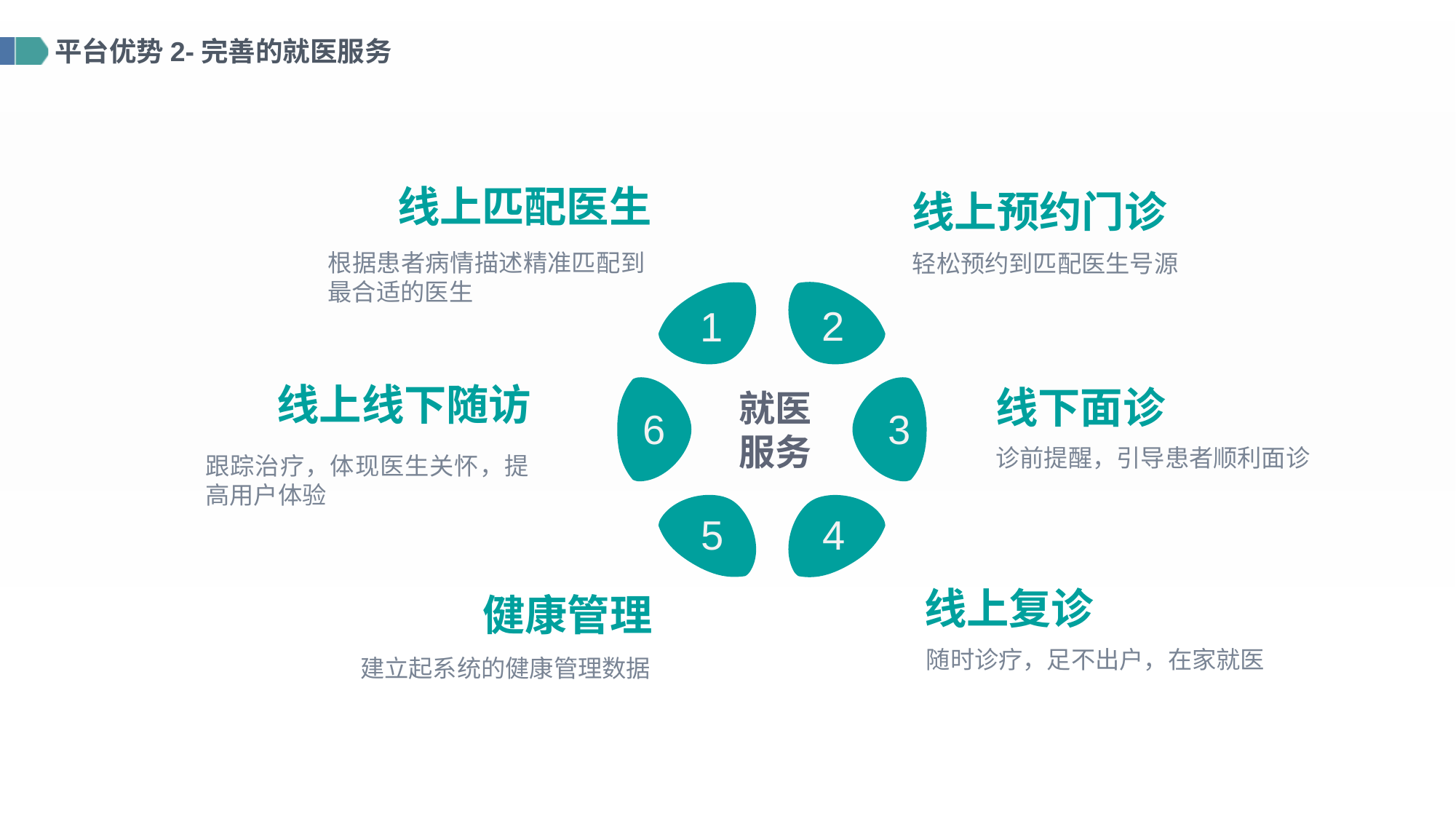

平台优势2-完善的就医服务
线上匹配医生
线上预约门诊
根据患者病情描述精准匹配到最合适的医生
轻松预约到匹配医生号源

2

1

6

3
线上线下随访
线下面诊
就医
服务
诊前提醒，引导患者顺利面诊
跟踪治疗，体现医生关怀，提高用户体验

5

4
线上复诊
健康管理
随时诊疗，足不出户，在家就医
建立起系统的健康管理数据